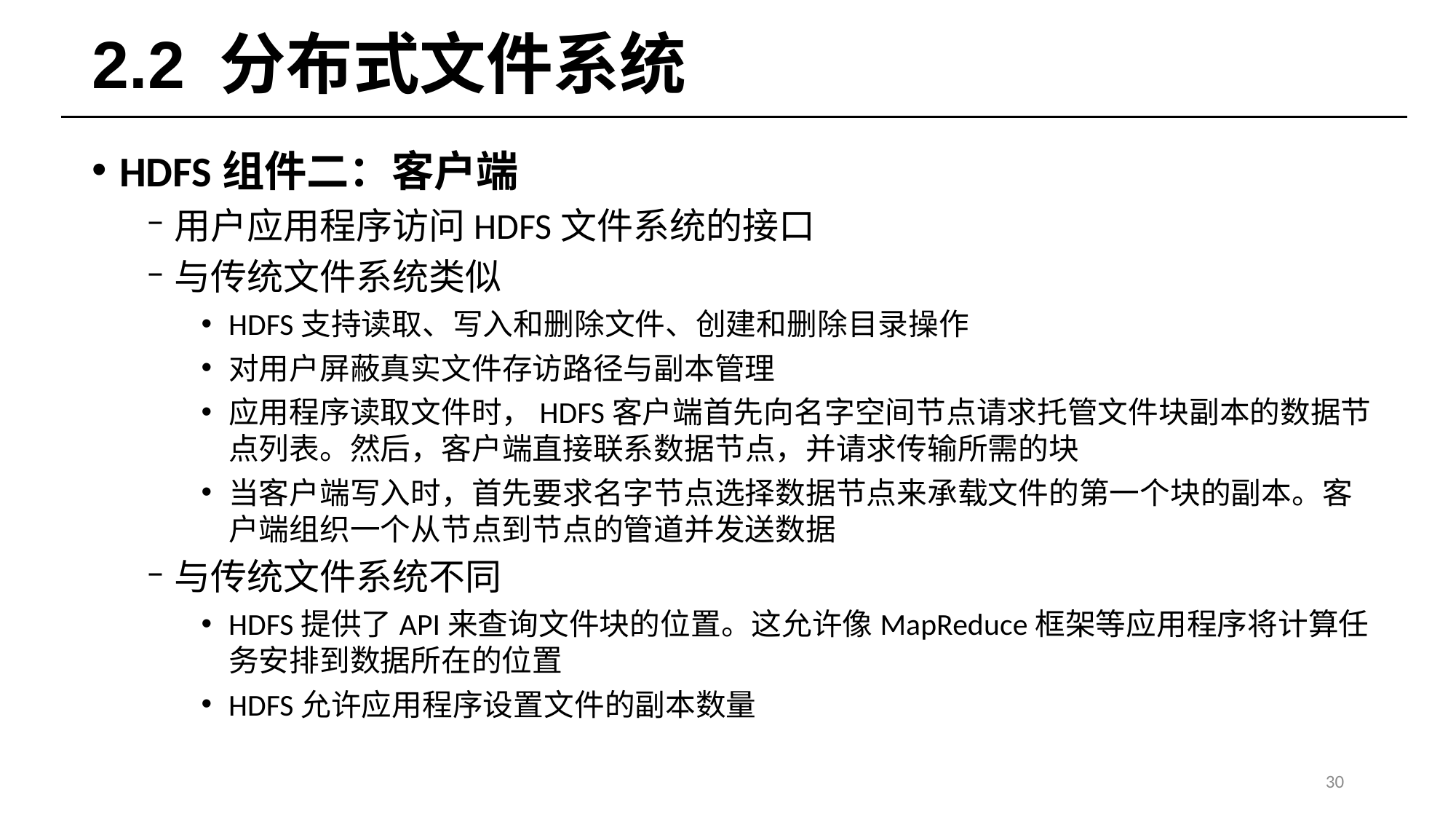

# 2.2 分布式文件系统
HDFS组件二：客户端
用户应用程序访问HDFS文件系统的接口
与传统文件系统类似
HDFS支持读取、写入和删除文件、创建和删除目录操作
对用户屏蔽真实文件存访路径与副本管理
应用程序读取文件时，HDFS客户端首先向名字空间节点请求托管文件块副本的数据节点列表。然后，客户端直接联系数据节点，并请求传输所需的块
当客户端写入时，首先要求名字节点选择数据节点来承载文件的第一个块的副本。客户端组织一个从节点到节点的管道并发送数据
与传统文件系统不同
HDFS提供了API来查询文件块的位置。这允许像MapReduce框架等应用程序将计算任务安排到数据所在的位置
HDFS允许应用程序设置文件的副本数量
30